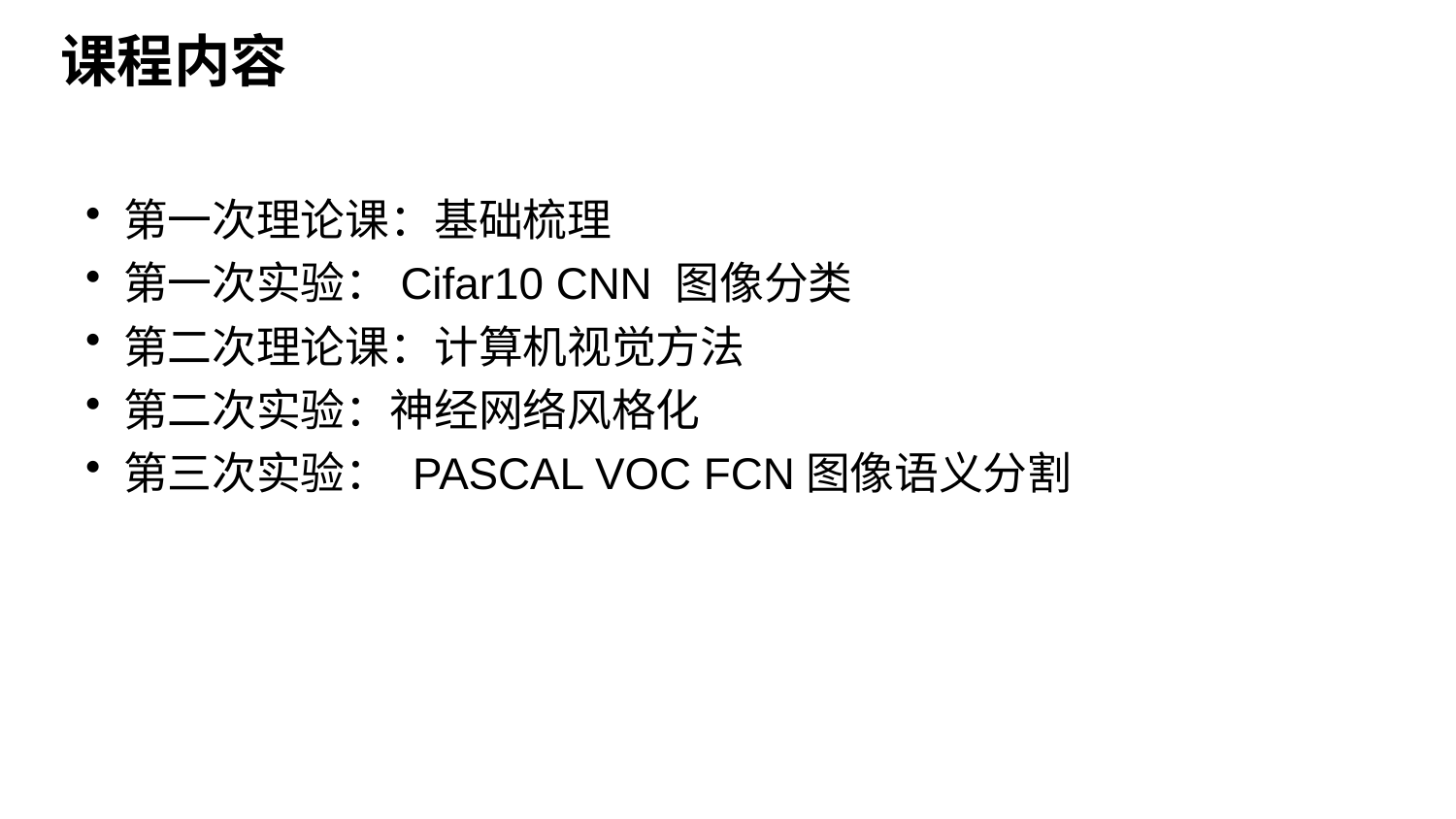

# 课程内容
第一次理论课：基础梳理
第一次实验：Cifar10 CNN 图像分类
第二次理论课：计算机视觉方法
第二次实验：神经网络风格化
第三次实验： PASCAL VOC FCN图像语义分割